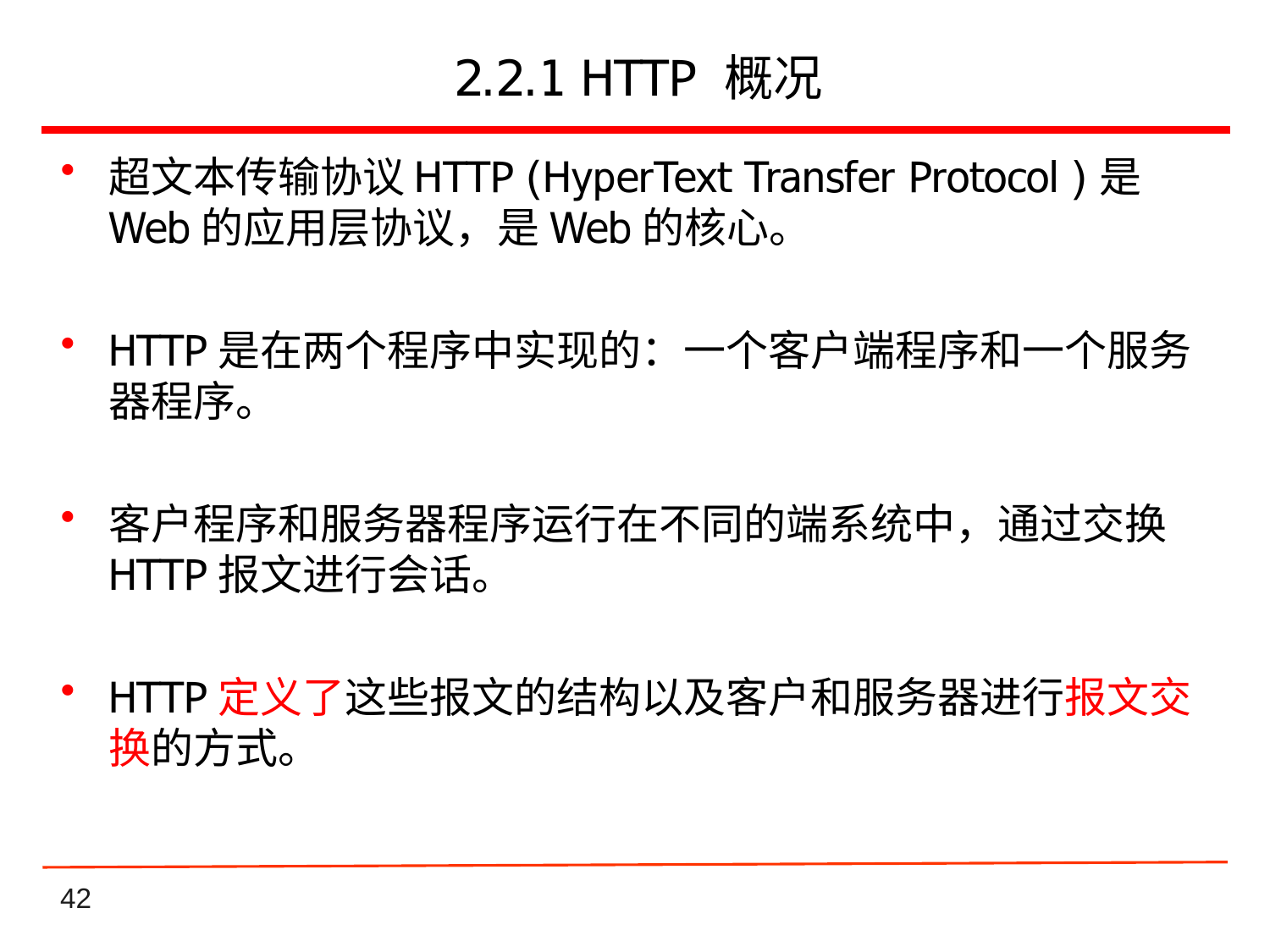

# 2.2.1 HTTP 概况
超文本传输协议HTTP (HyperText Transfer Protocol )是Web的应用层协议，是Web的核心。

HTTP是在两个程序中实现的：一个客户端程序和一个服务器程序。

客户程序和服务器程序运行在不同的端系统中，通过交换HTTP报文进行会话。

HTTP定义了这些报文的结构以及客户和服务器进行报文交换的方式。